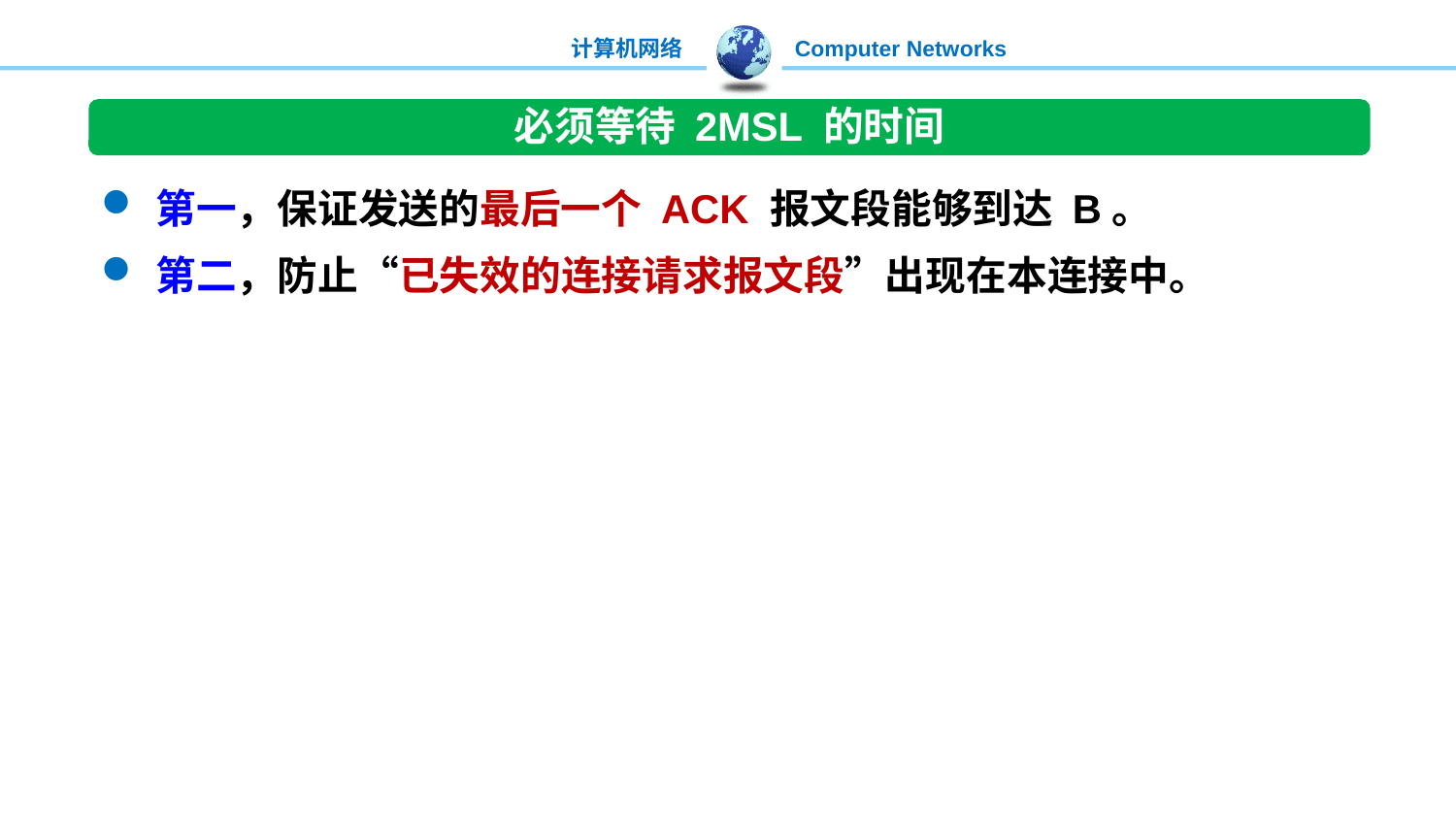

必须等待 2MSL 的时间

第一，保证发送的最后一个 ACK 报文段能够到达 B。
第二，防止“已失效的连接请求报文段”出现在本连接中。